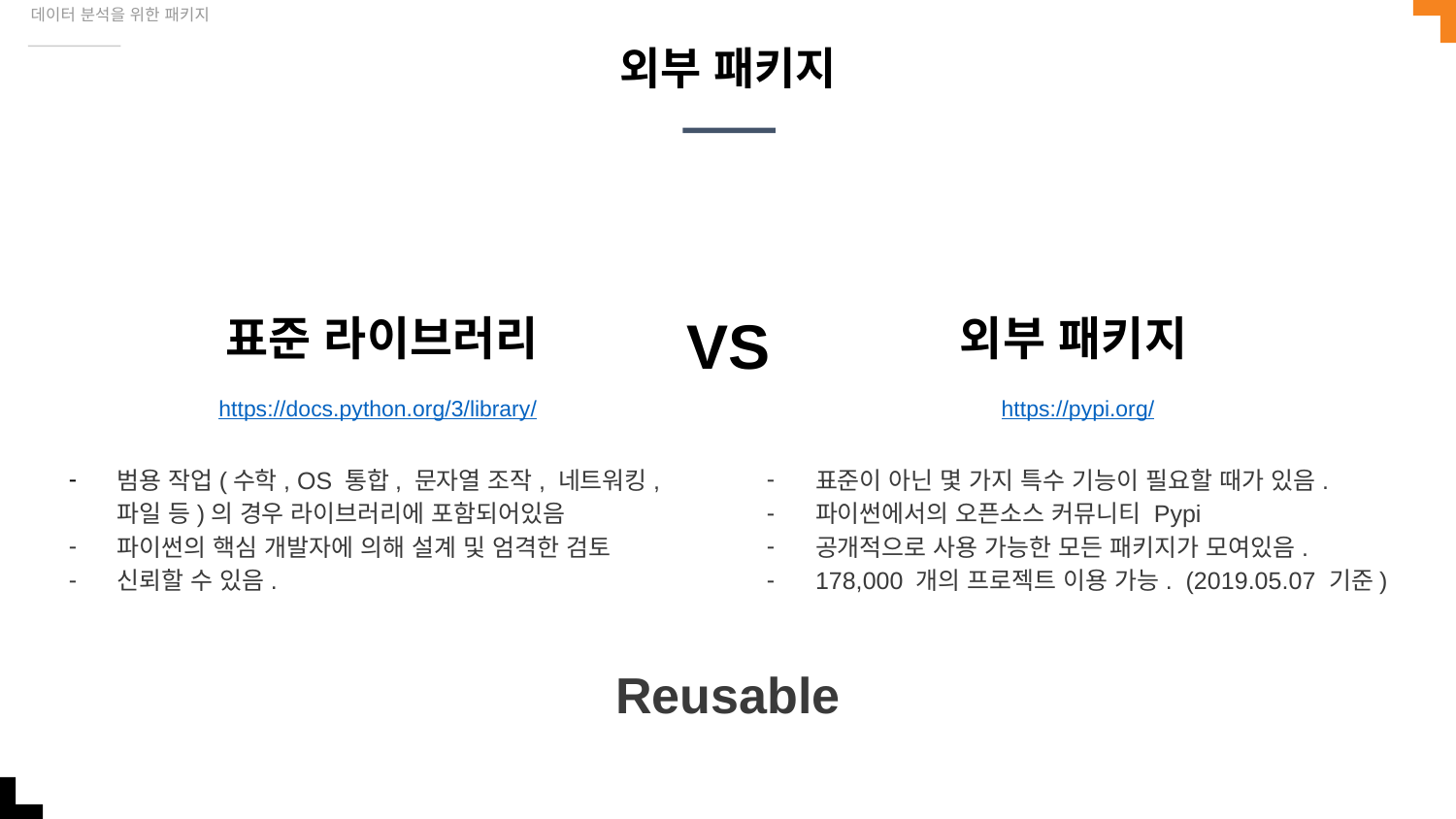

데이터 분석을 위한 패키지
# 외부 패키지
표준 라이브러리
외부 패키지
VS
https://docs.python.org/3/library/
https://pypi.org/
범용 작업(수학, OS 통합, 문자열 조작, 네트워킹, 파일 등)의 경우 라이브러리에 포함되어있음
파이썬의 핵심 개발자에 의해 설계 및 엄격한 검토
신뢰할 수 있음.
표준이 아닌 몇 가지 특수 기능이 필요할 때가 있음.
파이썬에서의 오픈소스 커뮤니티 Pypi
공개적으로 사용 가능한 모든 패키지가 모여있음.
178,000 개의 프로젝트 이용 가능.  (2019.05.07 기준)
Reusable